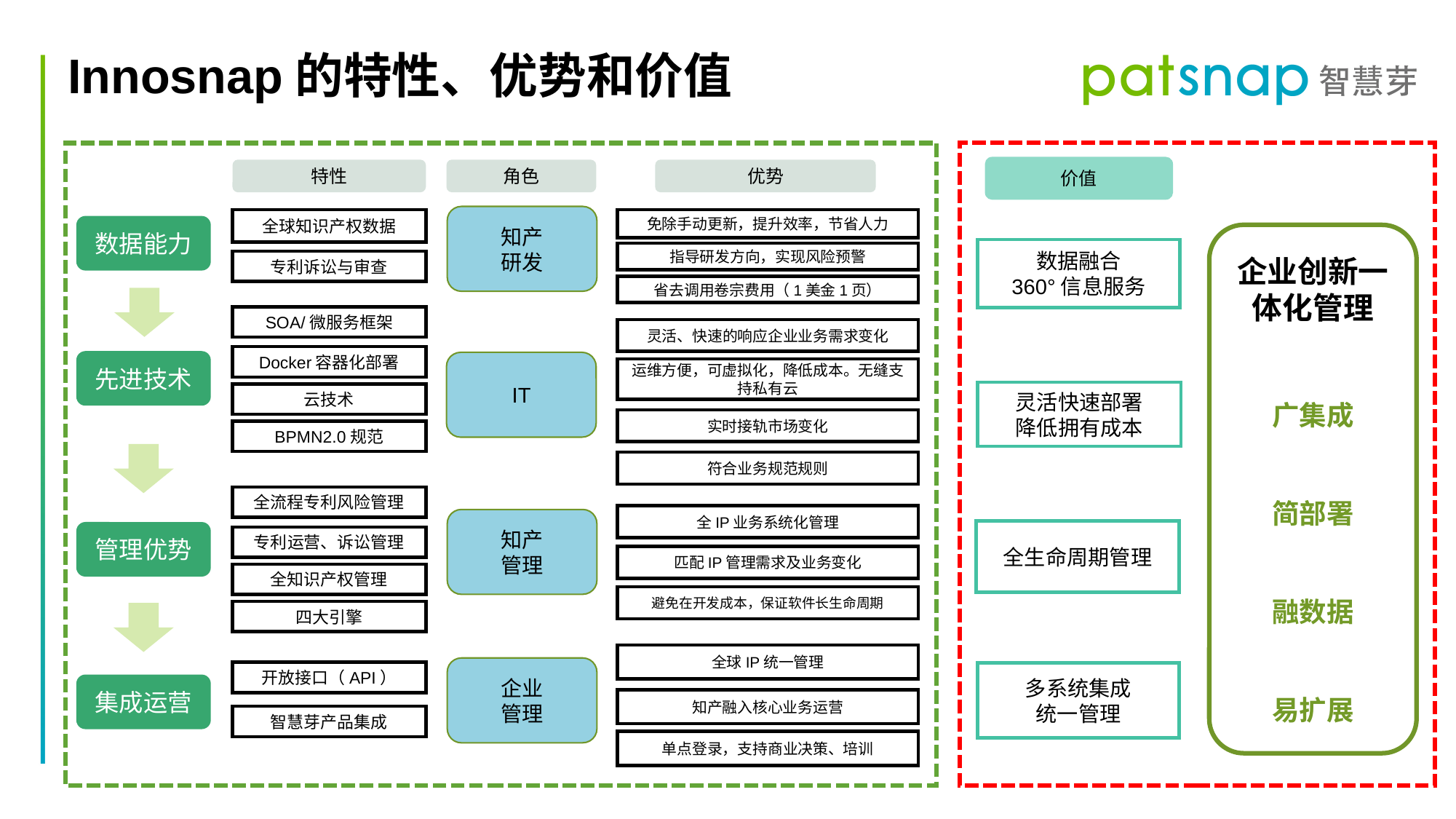

Innosnap的特性、优势和价值

价值
特性
角色
优势
知产
研发
免除手动更新，提升效率，节省人力
全球知识产权数据
数据能力
企业创新一体化管理

广集成

简部署

融数据

易扩展
数据融合
360°信息服务
指导研发方向，实现风险预警
专利诉讼与审查
省去调用卷宗费用（1美金1页）

SOA/微服务框架
灵活、快速的响应企业业务需求变化
Docker容器化部署
先进技术
IT
运维方便，可虚拟化，降低成本。无缝支持私有云
灵活快速部署
降低拥有成本
云技术
实时接轨市场变化
BPMN2.0规范

符合业务规范规则
全流程专利风险管理
全IP业务系统化管理
知产
管理
全生命周期管理
管理优势
专利运营、诉讼管理
匹配IP管理需求及业务变化
全知识产权管理
避免在开发成本，保证软件长生命周期
四大引擎

全球IP统一管理
企业
管理
开放接口（API）
多系统集成
统一管理
集成运营
知产融入核心业务运营
智慧芽产品集成
单点登录，支持商业决策、培训